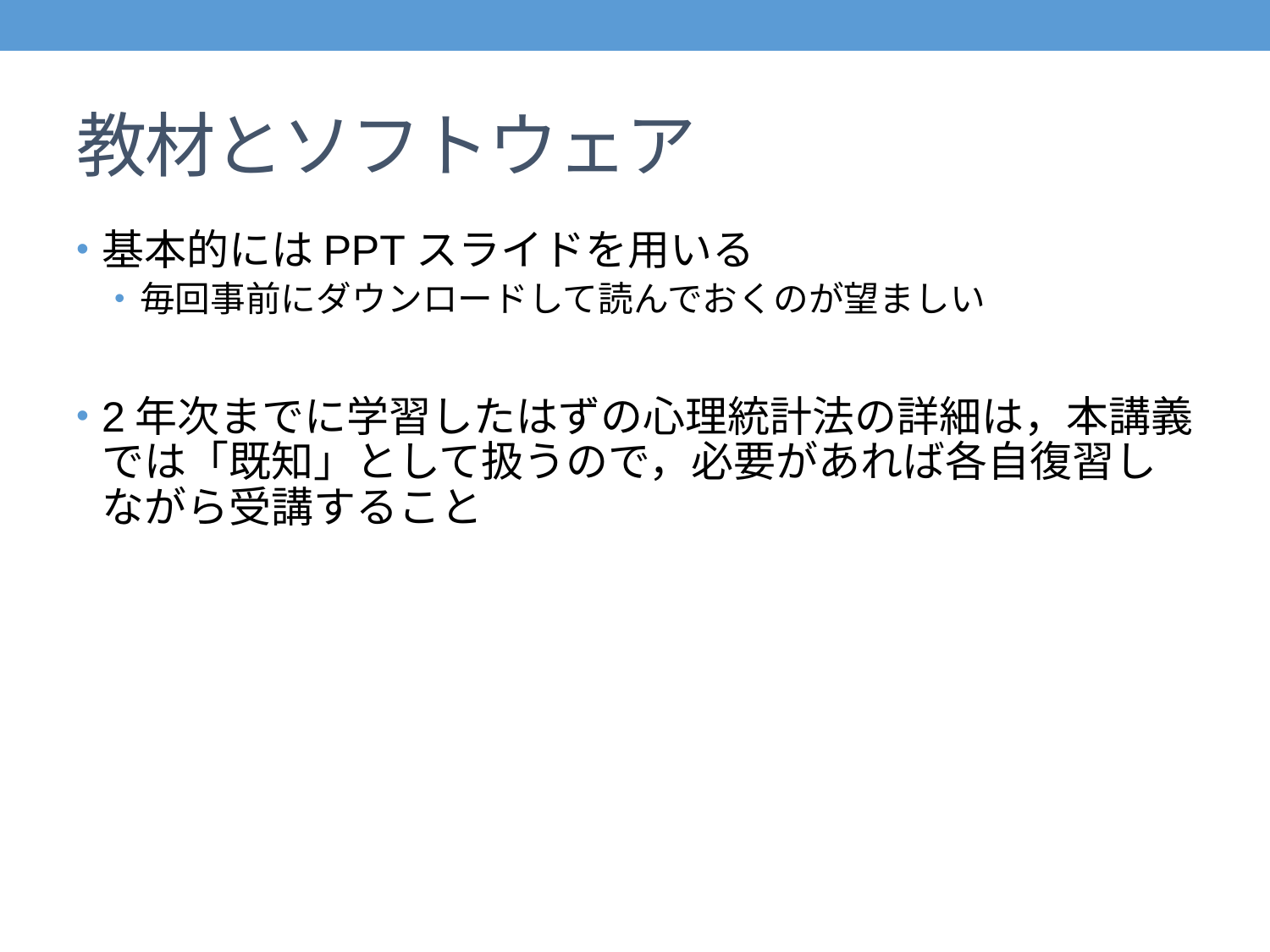

# 教材とソフトウェア
基本的にはPPTスライドを用いる
毎回事前にダウンロードして読んでおくのが望ましい

2年次までに学習したはずの心理統計法の詳細は，本講義では「既知」として扱うので，必要があれば各自復習しながら受講すること